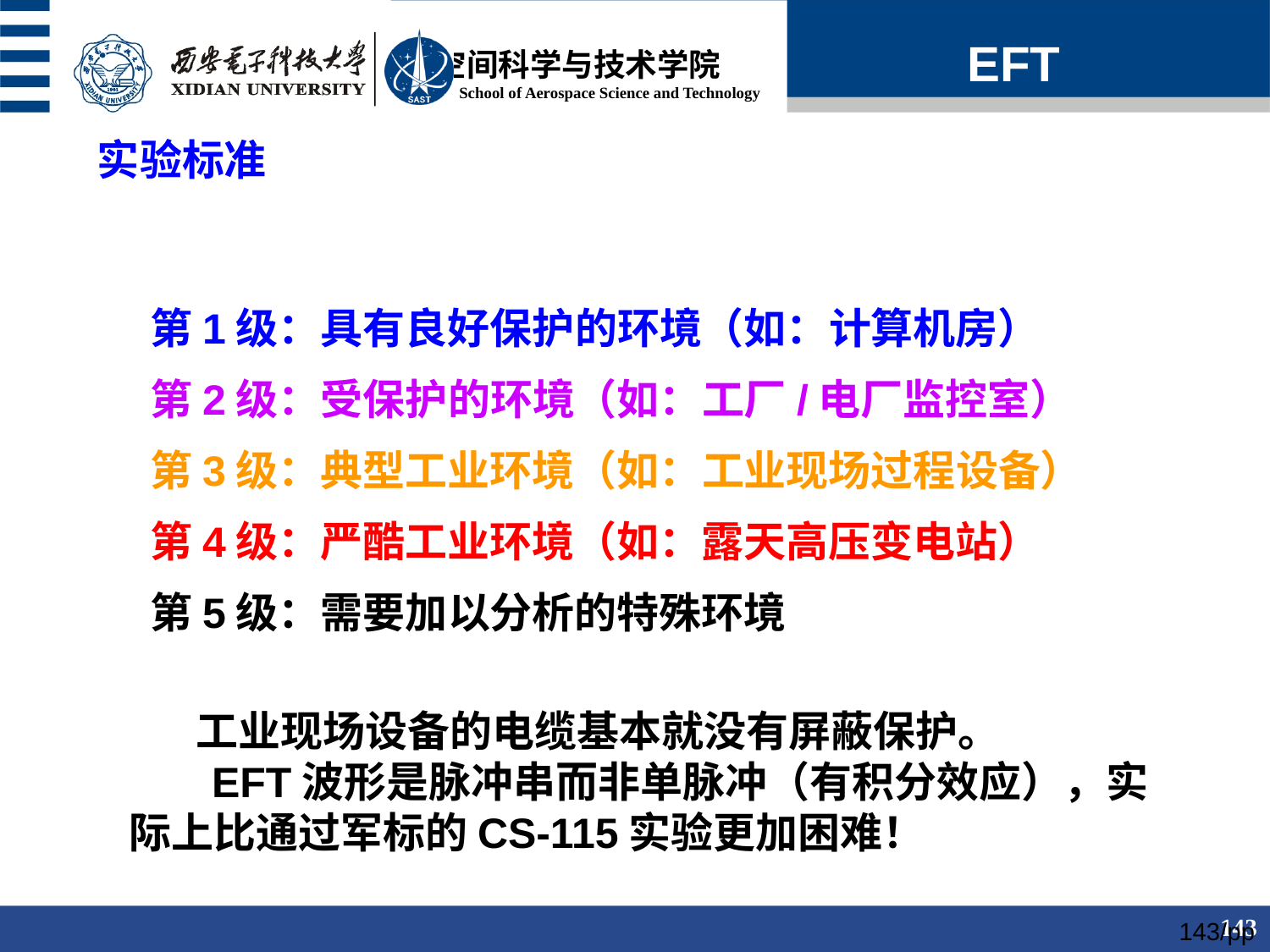

EFT
实验标准
第1级：具有良好保护的环境（如：计算机房）
第2级：受保护的环境（如：工厂/电厂监控室）
第3级：典型工业环境（如：工业现场过程设备）
第4级：严酷工业环境（如：露天高压变电站）
第5级：需要加以分析的特殊环境

      工业现场设备的电缆基本就没有屏蔽保护。
       EFT波形是脉冲串而非单脉冲（有积分效应），实际上比通过军标的CS-115实验更加困难！
143/pp